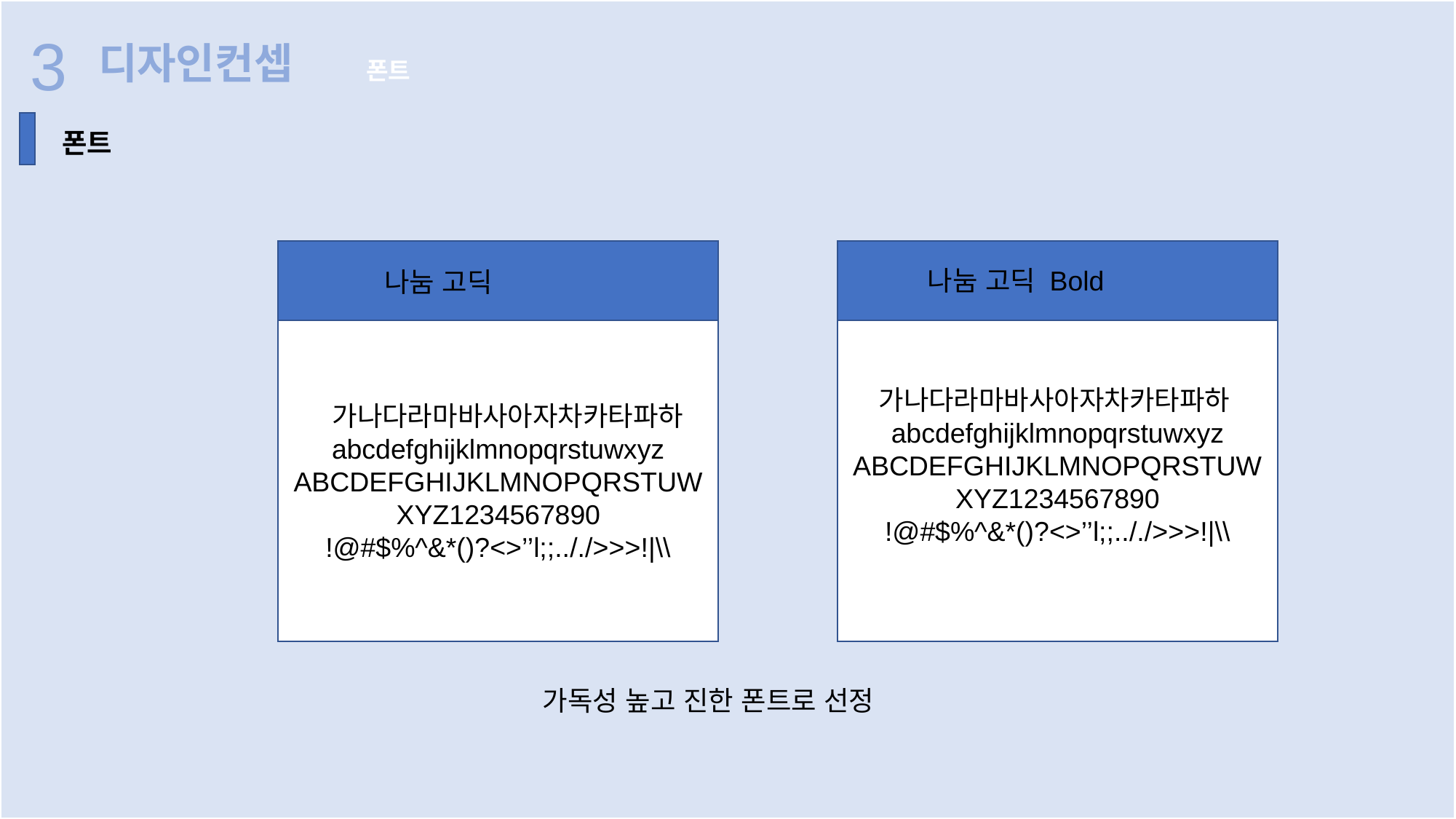

3
디자인컨셉
 폰트

폰트

ㄴ
나눔 고딕 Bold
나눔 고딕
R가나다라마바사아자차카타파하abcdefghijklmnopqrstuwxyz
ABCDEFGHIJKLMNOPQRSTUWXYZ1234567890
!@#$%^&*()?<>’’l;;.././>>>!|\\
가나다라마바사아자차카타파하abcdefghijklmnopqrstuwxyz
ABCDEFGHIJKLMNOPQRSTUWXYZ1234567890
!@#$%^&*()?<>’’l;;.././>>>!|\\

 가독성 높고 진한 폰트로 선정